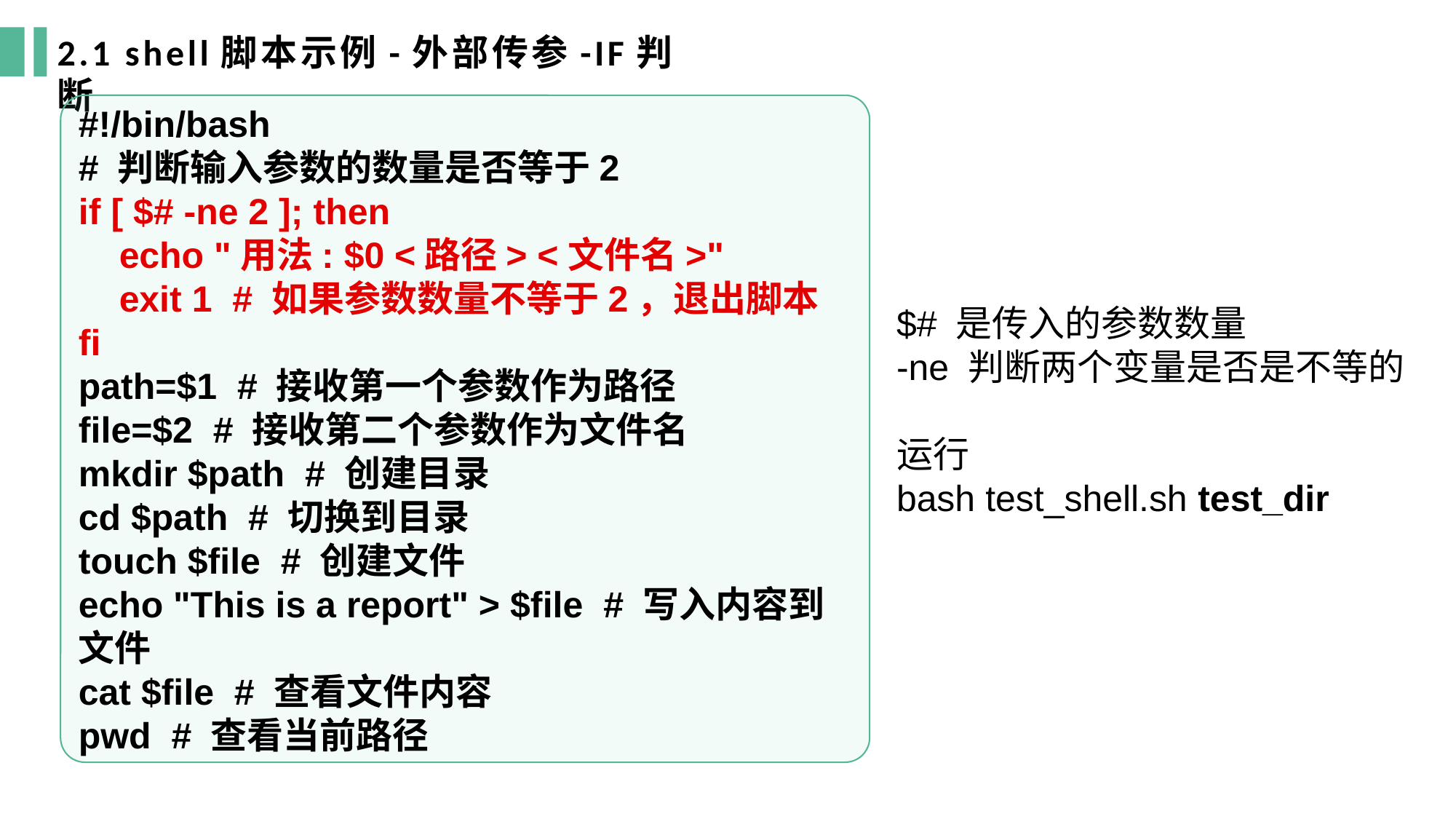

2.1 shell脚本示例-外部传参-IF判断
#!/bin/bash
# 判断输入参数的数量是否等于2
if [ $# -ne 2 ]; then
    echo "用法: $0 <路径> <文件名>"
    exit 1  # 如果参数数量不等于2，退出脚本
fi
path=$1  # 接收第一个参数作为路径
file=$2  # 接收第二个参数作为文件名
mkdir $path  # 创建目录
cd $path  # 切换到目录
touch $file  # 创建文件
echo "This is a report" > $file  # 写入内容到文件
cat $file  # 查看文件内容
pwd  # 查看当前路径
$# 是传入的参数数量
-ne 判断两个变量是否是不等的

运行
bash test_shell.sh test_dir